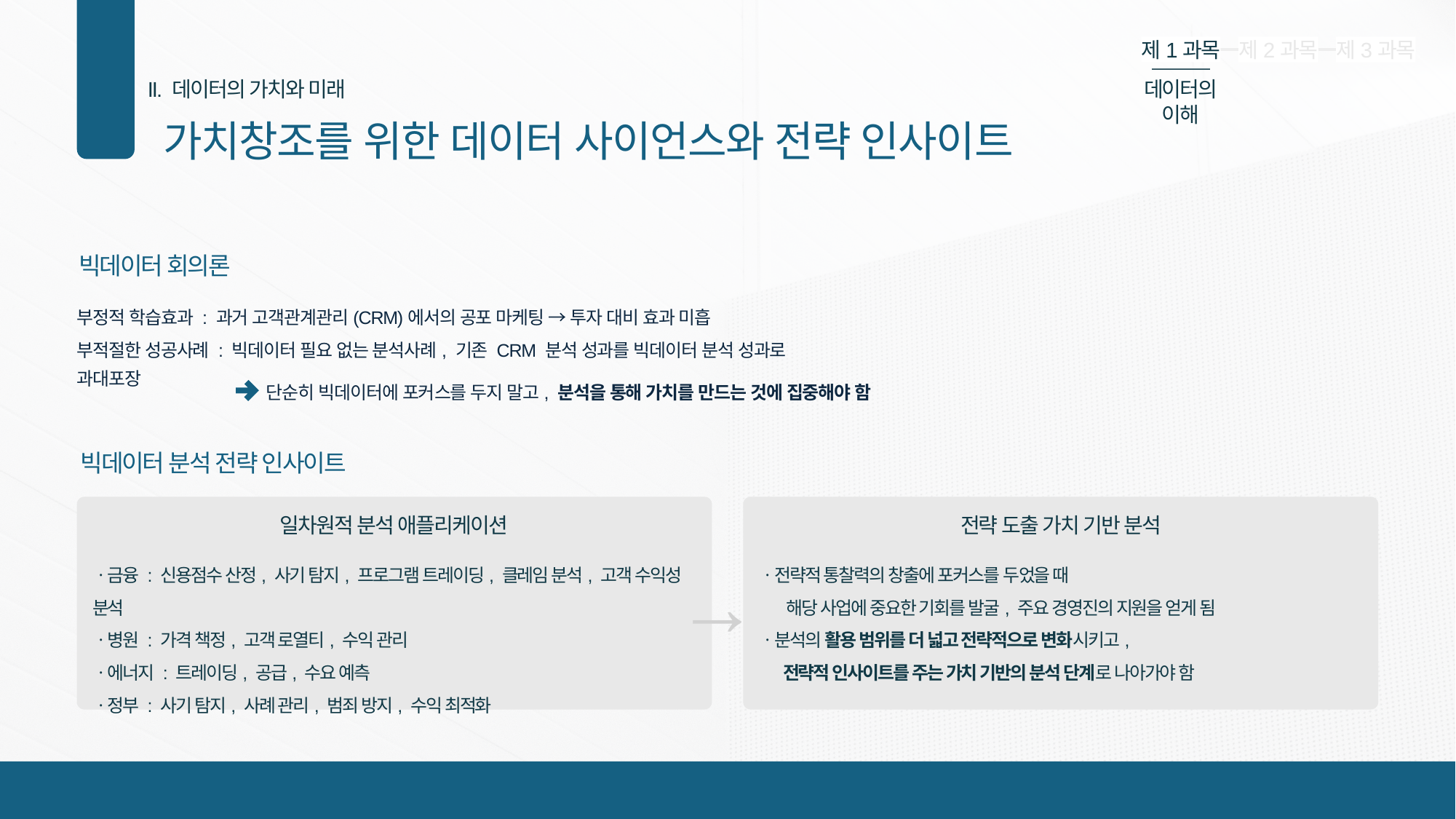

Heavy
제1과목
제2과목
제3과목
ExtraBold

II. 데이터의 가치와 미래
데이터의 이해
Bold
가치창조를 위한 데이터 사이언스와 전략 인사이트
Regular
03
Light
빅데이터 회의론
부정적 학습효과 : 과거 고객관계관리(CRM)에서의 공포 마케팅 → 투자 대비 효과 미흡
부적절한 성공사례 : 빅데이터 필요 없는 분석사례, 기존 CRM 분석 성과를 빅데이터 분석 성과로 과대포장
단순히 빅데이터에 포커스를 두지 말고, 분석을 통해 가치를 만드는 것에 집중해야 함

빅데이터 분석 전략 인사이트

일차원적 분석 애플리케이션
전략 도출 가치 기반 분석
ㆍ금융 : 신용점수 산정, 사기 탐지, 프로그램 트레이딩, 클레임 분석, 고객 수익성 분석
ㆍ병원 : 가격 책정, 고객 로열티, 수익 관리
ㆍ에너지 : 트레이딩, 공급, 수요 예측
ㆍ정부 : 사기 탐지, 사례 관리, 범죄 방지, 수익 최적화
ㆍ전략적 통찰력의 창출에 포커스를 두었을 때
      해당 사업에 중요한 기회를 발굴, 주요 경영진의 지원을 얻게 됨
ㆍ분석의 활용 범위를 더 넓고 전략적으로 변화시키고,
     전략적 인사이트를 주는 가치 기반의 분석 단계로 나아가야 함
→
11